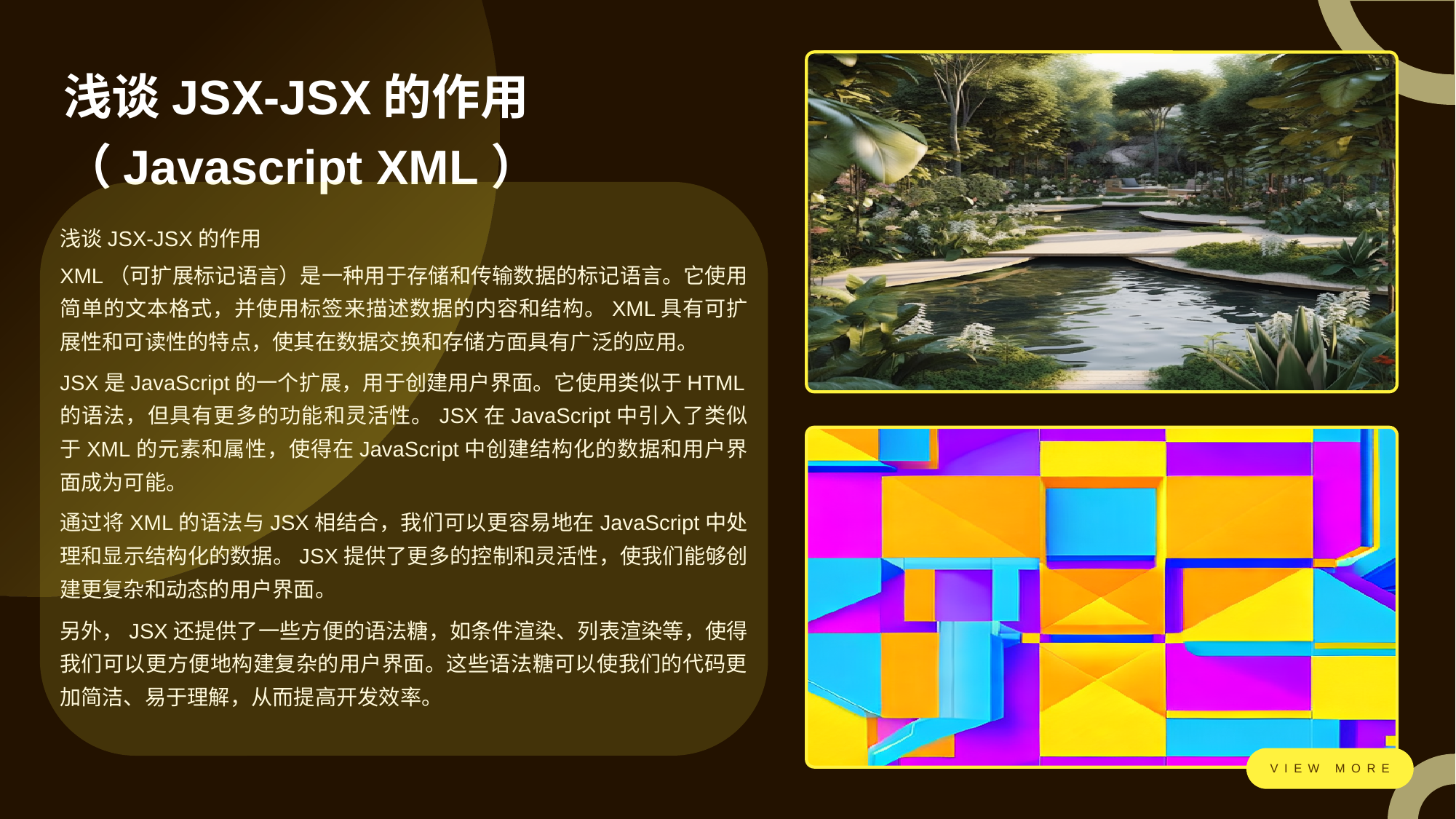

浅谈JSX-JSX的作用（Javascript XML）

浅谈JSX-JSX的作用
XML（可扩展标记语言）是一种用于存储和传输数据的标记语言。它使用简单的文本格式，并使用标签来描述数据的内容和结构。XML具有可扩展性和可读性的特点，使其在数据交换和存储方面具有广泛的应用。
JSX是JavaScript的一个扩展，用于创建用户界面。它使用类似于HTML的语法，但具有更多的功能和灵活性。JSX在JavaScript中引入了类似于XML的元素和属性，使得在JavaScript中创建结构化的数据和用户界面成为可能。
通过将XML的语法与JSX相结合，我们可以更容易地在JavaScript中处理和显示结构化的数据。JSX提供了更多的控制和灵活性，使我们能够创建更复杂和动态的用户界面。
另外，JSX还提供了一些方便的语法糖，如条件渲染、列表渲染等，使得我们可以更方便地构建复杂的用户界面。这些语法糖可以使我们的代码更加简洁、易于理解，从而提高开发效率。

VIEW MORE